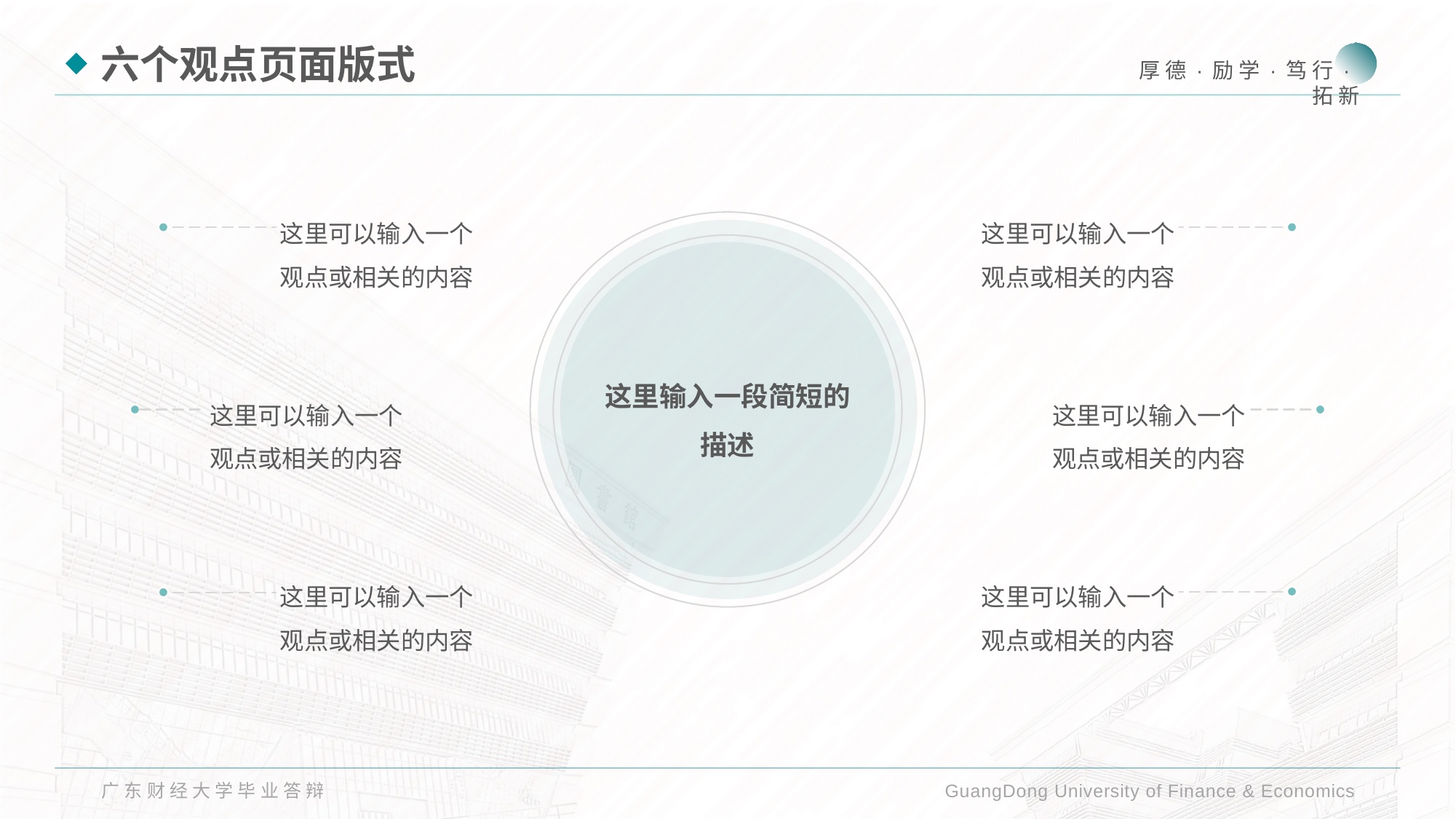

六个观点页面版式
这里可以输入一个观点或相关的内容
这里可以输入一个观点或相关的内容

这里输入一段简短的描述
这里可以输入一个观点或相关的内容
这里可以输入一个观点或相关的内容

这里可以输入一个观点或相关的内容
这里可以输入一个观点或相关的内容